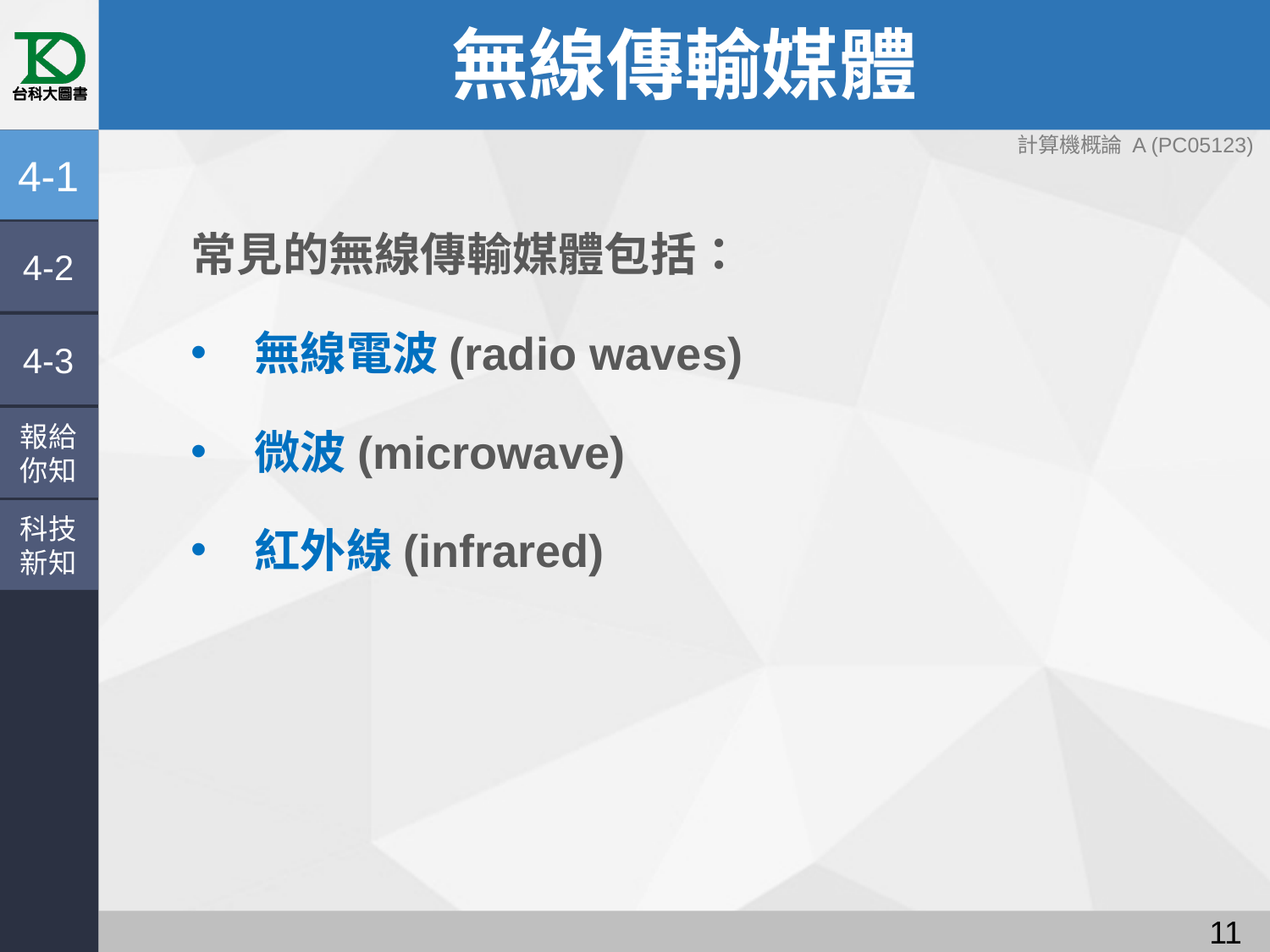

# 無線傳輸媒體
4-1
常見的無線傳輸媒體包括：
無線電波(radio waves)
微波(microwave)
紅外線(infrared)
4-2
4-3
報給
你知
科技
新知
11